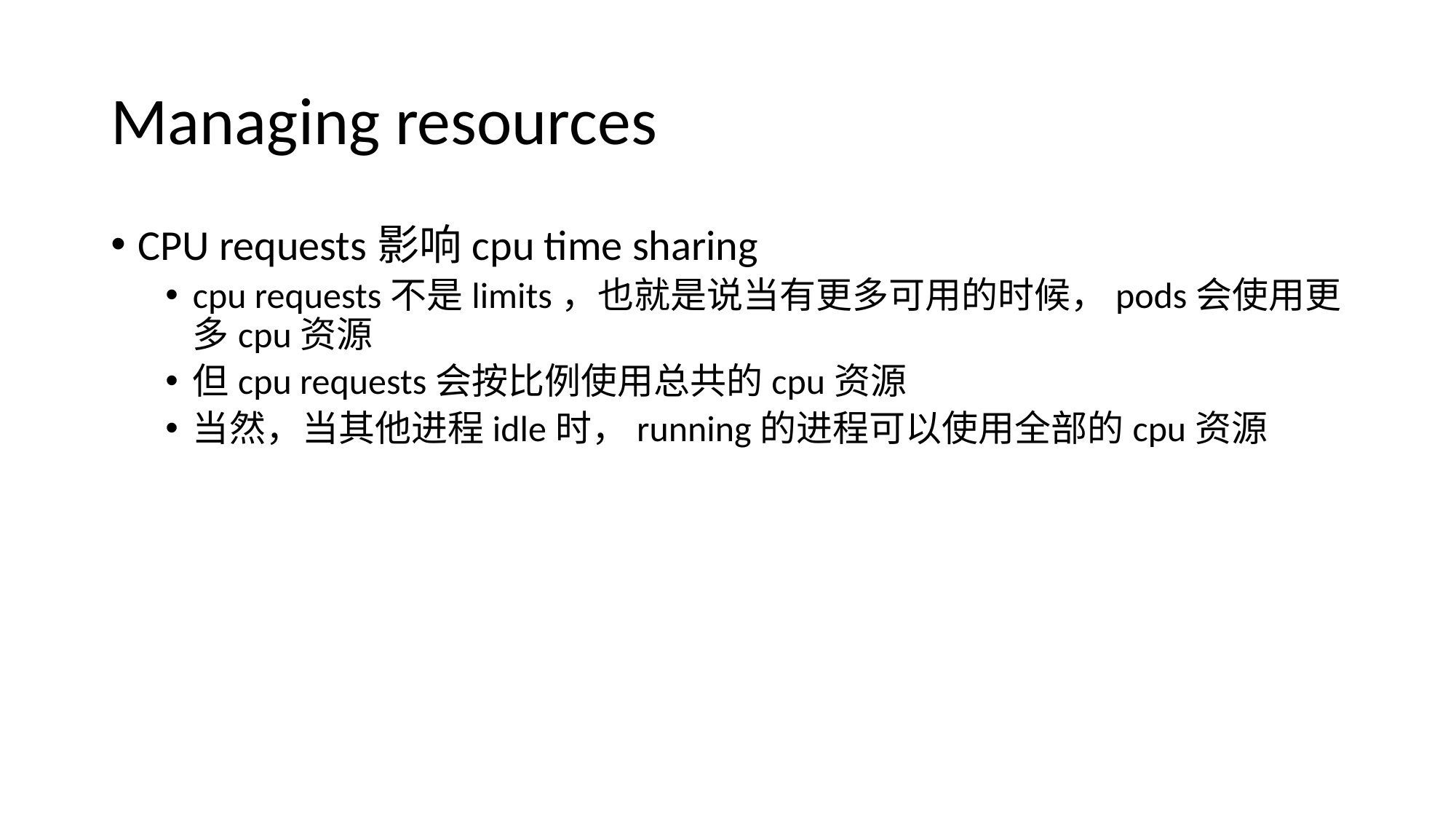

# Managing resources
CPU requests影响cpu time sharing
cpu requests不是limits，也就是说当有更多可用的时候，pods会使用更多cpu资源
但cpu requests会按比例使用总共的cpu资源
当然，当其他进程idle时，running的进程可以使用全部的cpu资源